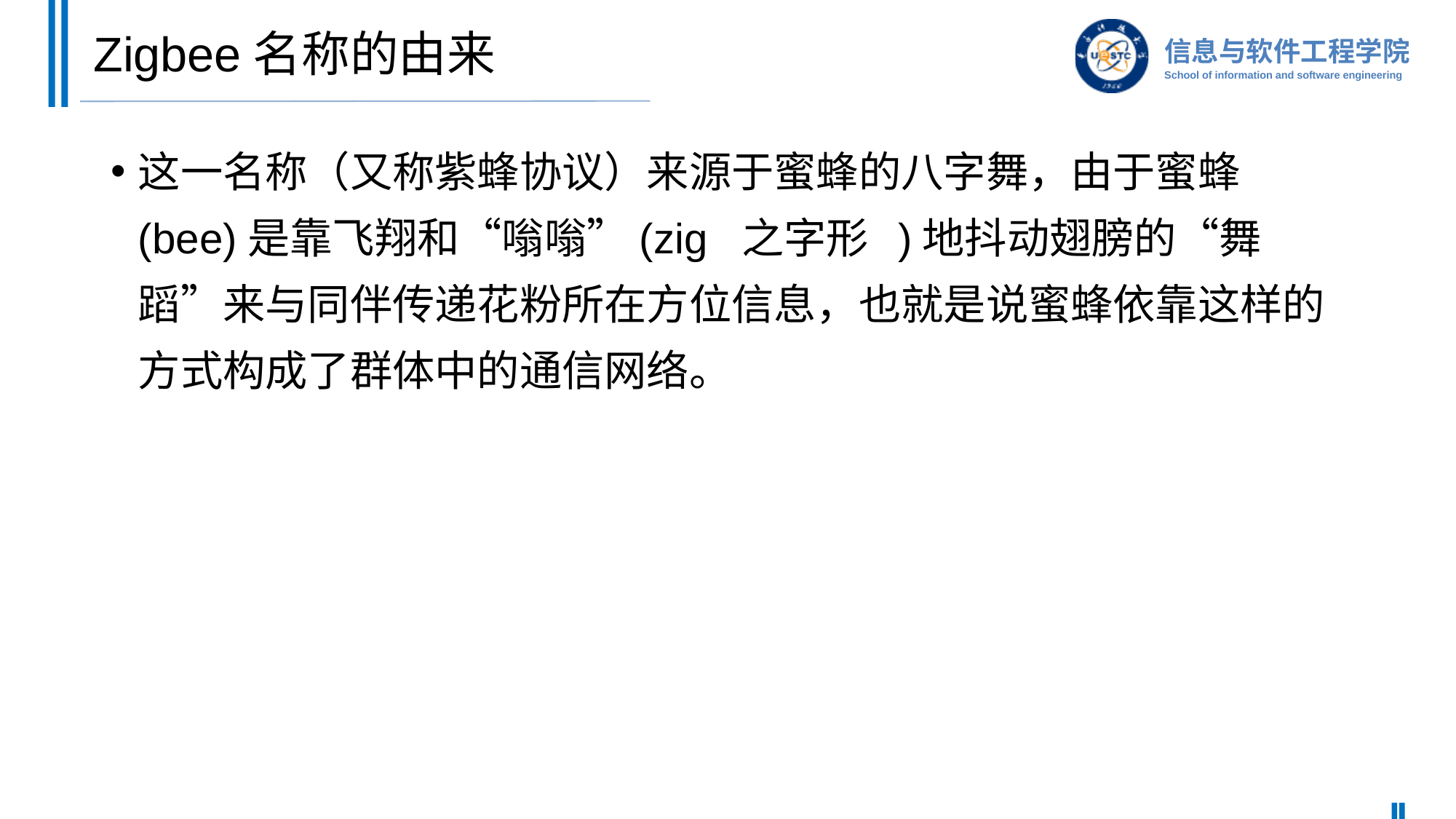

# Zigbee名称的由来
这一名称（又称紫蜂协议）来源于蜜蜂的八字舞，由于蜜蜂(bee)是靠飞翔和“嗡嗡”(zig  之字形  )地抖动翅膀的“舞蹈”来与同伴传递花粉所在方位信息，也就是说蜜蜂依靠这样的方式构成了群体中的通信网络。